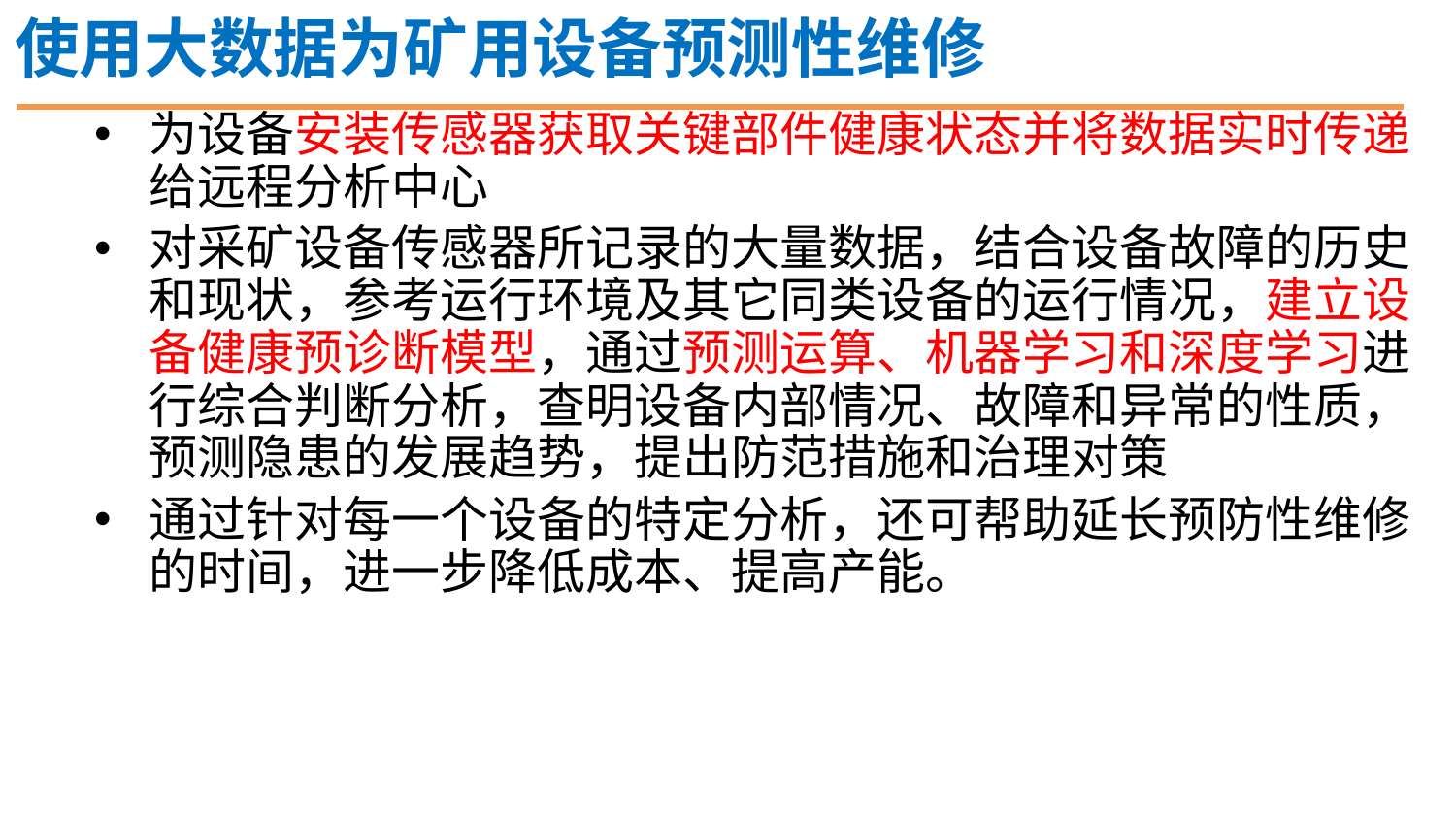

使用大数据为矿用设备预测性维修
为设备安装传感器获取关键部件健康状态并将数据实时传递给远程分析中心
对采矿设备传感器所记录的大量数据，结合设备故障的历史和现状，参考运行环境及其它同类设备的运行情况，建立设备健康预诊断模型，通过预测运算、机器学习和深度学习进行综合判断分析，查明设备内部情况、故障和异常的性质，预测隐患的发展趋势，提出防范措施和治理对策
通过针对每一个设备的特定分析，还可帮助延长预防性维修的时间，进一步降低成本、提高产能。